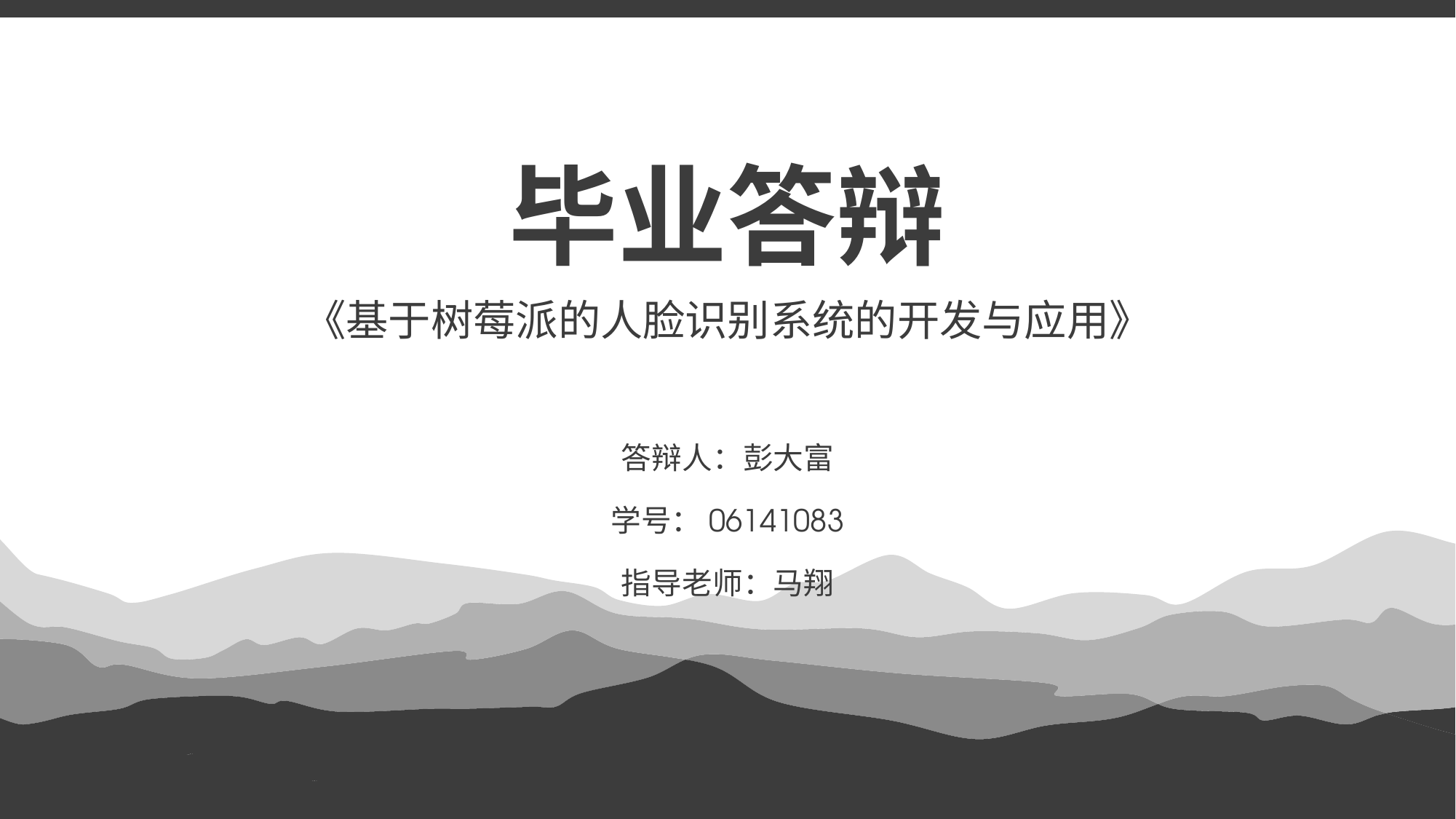

毕业答辩
《基于树莓派的人脸识别系统的开发与应用》
答辩人：彭大富
学号：06141083
指导老师：马翔